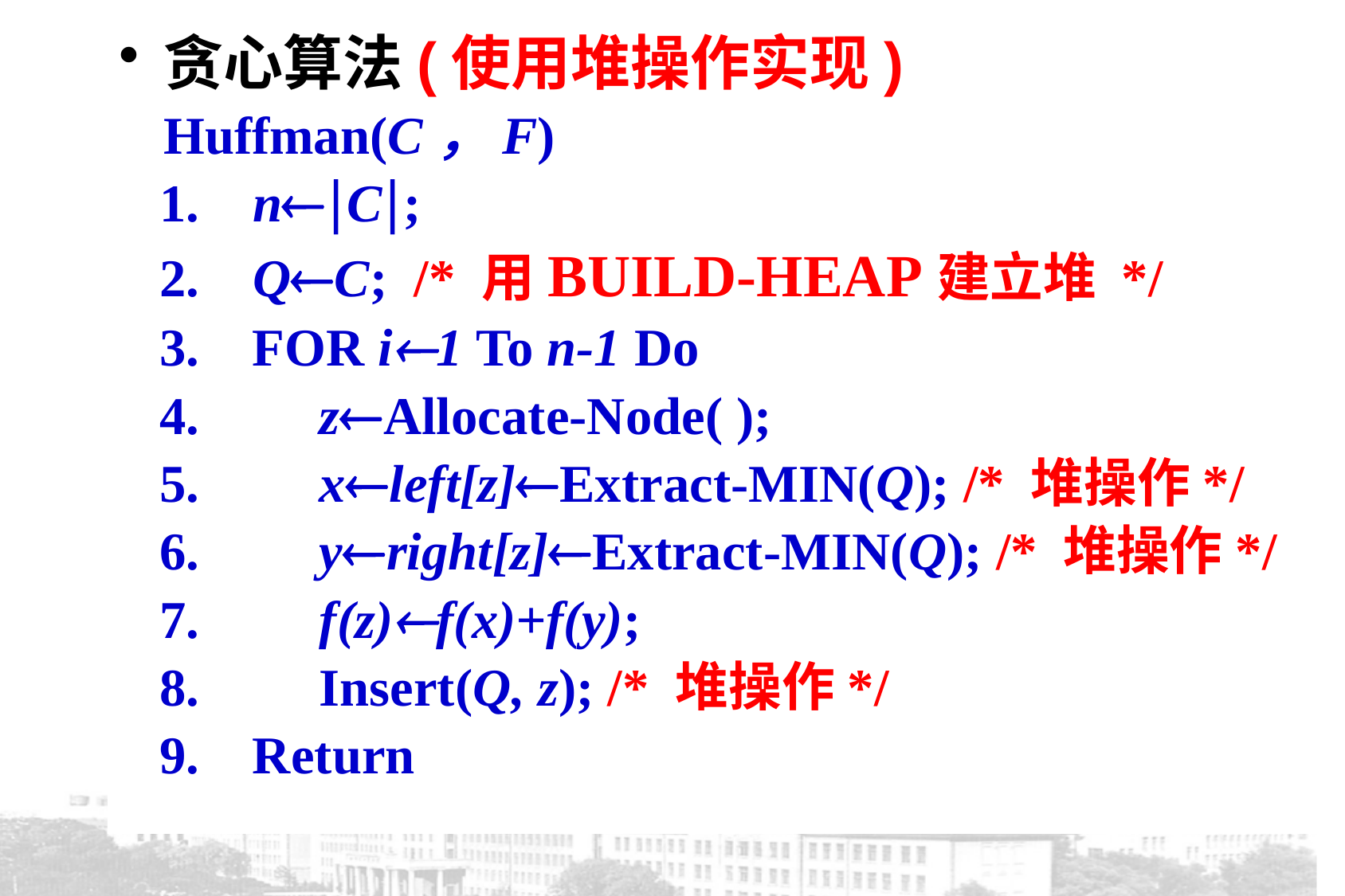

贪心算法(使用堆操作实现)
   Huffman(C，F)
   1.    n←|C|;
   2.    Q←C;  /* 用BUILD-HEAP建立堆 */
   3.    FOR i←1 To n-1 Do
   4.         z←Allocate-Node( );
   5.         x←left[z]←Extract-MIN(Q); /* 堆操作*/
   6.         y←right[z]←Extract-MIN(Q); /* 堆操作*/
   7.         f(z)←f(x)+f(y);
   8.         Insert(Q, z); /* 堆操作*/
   9.    Return